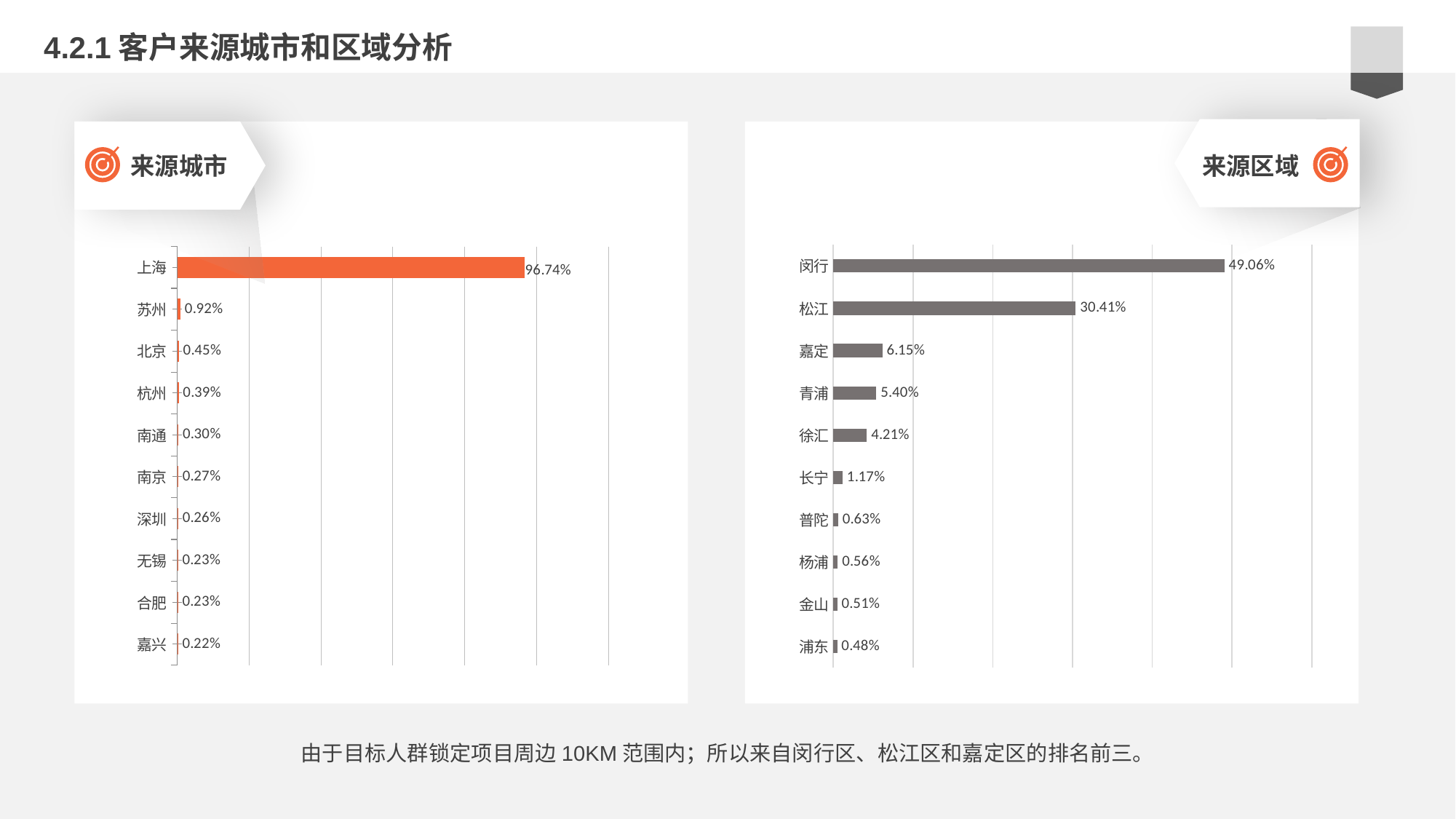

4.2.1客户来源城市和区域分析
115

来源城市
来源区域

### Chart

| Category | 列1 |
|---|---|
| 嘉兴 | 0.0022 |
| 合肥 | 0.0023 |
| 无锡 | 0.0023 |
| 深圳 | 0.0026 |
| 南京 | 0.0027 |
| 南通 | 0.003 |
| 杭州 | 0.0039 |
| 北京 | 0.0045 |
| 苏州 | 0.0092 |
| 上海 | 0.9674 |

### Chart

| Category | 系列 1 |
|---|---|
| 浦东 | 0.0048 |
| 金山 | 0.0051 |
| 杨浦 | 0.0056 |
| 普陀 | 0.0063 |
| 长宁 | 0.0117 |
| 徐汇 | 0.0421 |
| 青浦 | 0.054 |
| 嘉定 | 0.0615 |
| 松江 | 0.3041 |
| 闵行 | 0.4906 |
由于目标人群锁定项目周边10KM范围内；所以来自闵行区、松江区和嘉定区的排名前三。